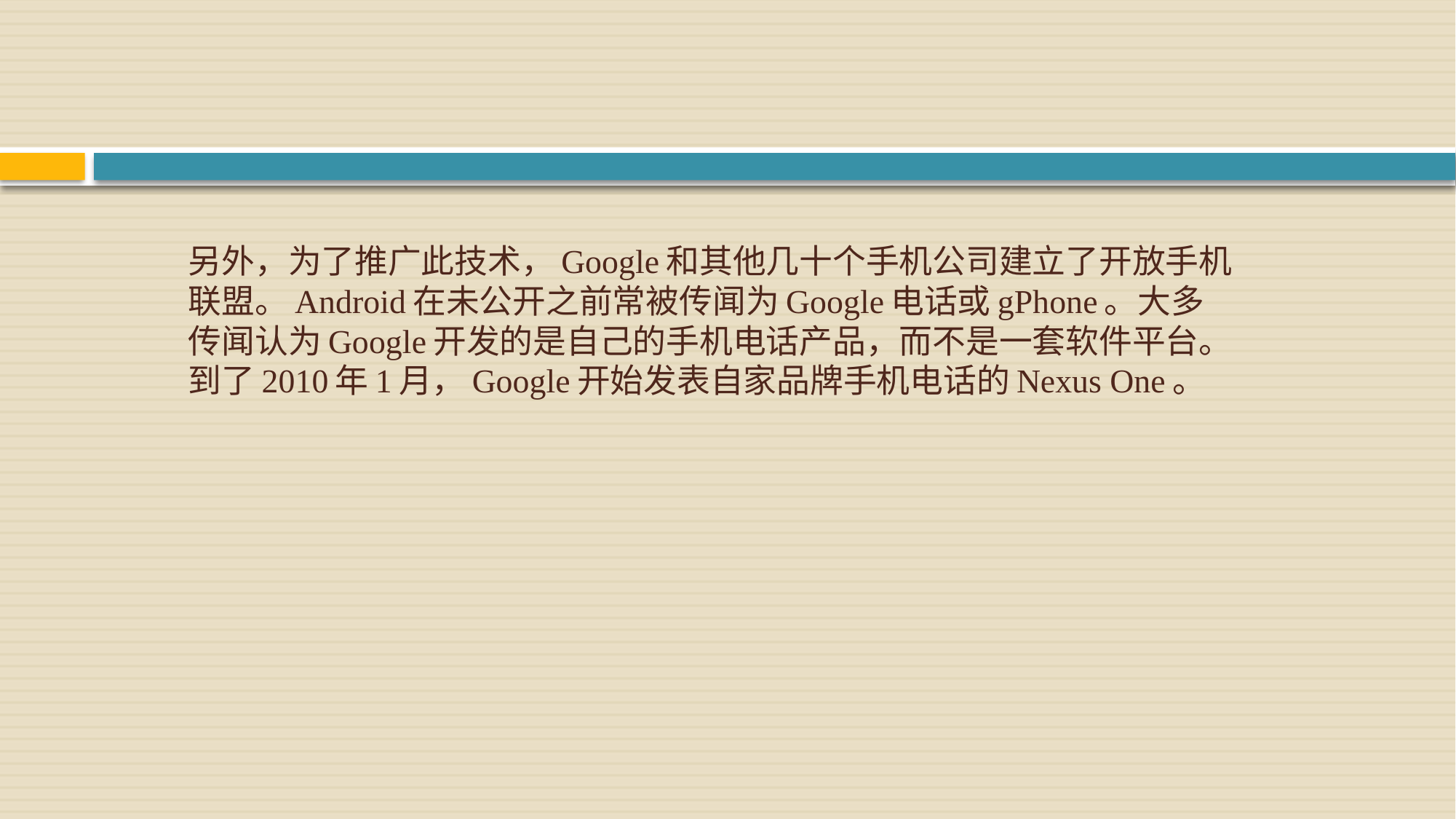

# 另外，为了推广此技术，Google和其他几十个手机公司建立了开放手机联盟。Android在未公开之前常被传闻为Google电话或gPhone。大多传闻认为Google开发的是自己的手机电话产品，而不是一套软件平台。到了2010年1月，Google开始发表自家品牌手机电话的Nexus One。